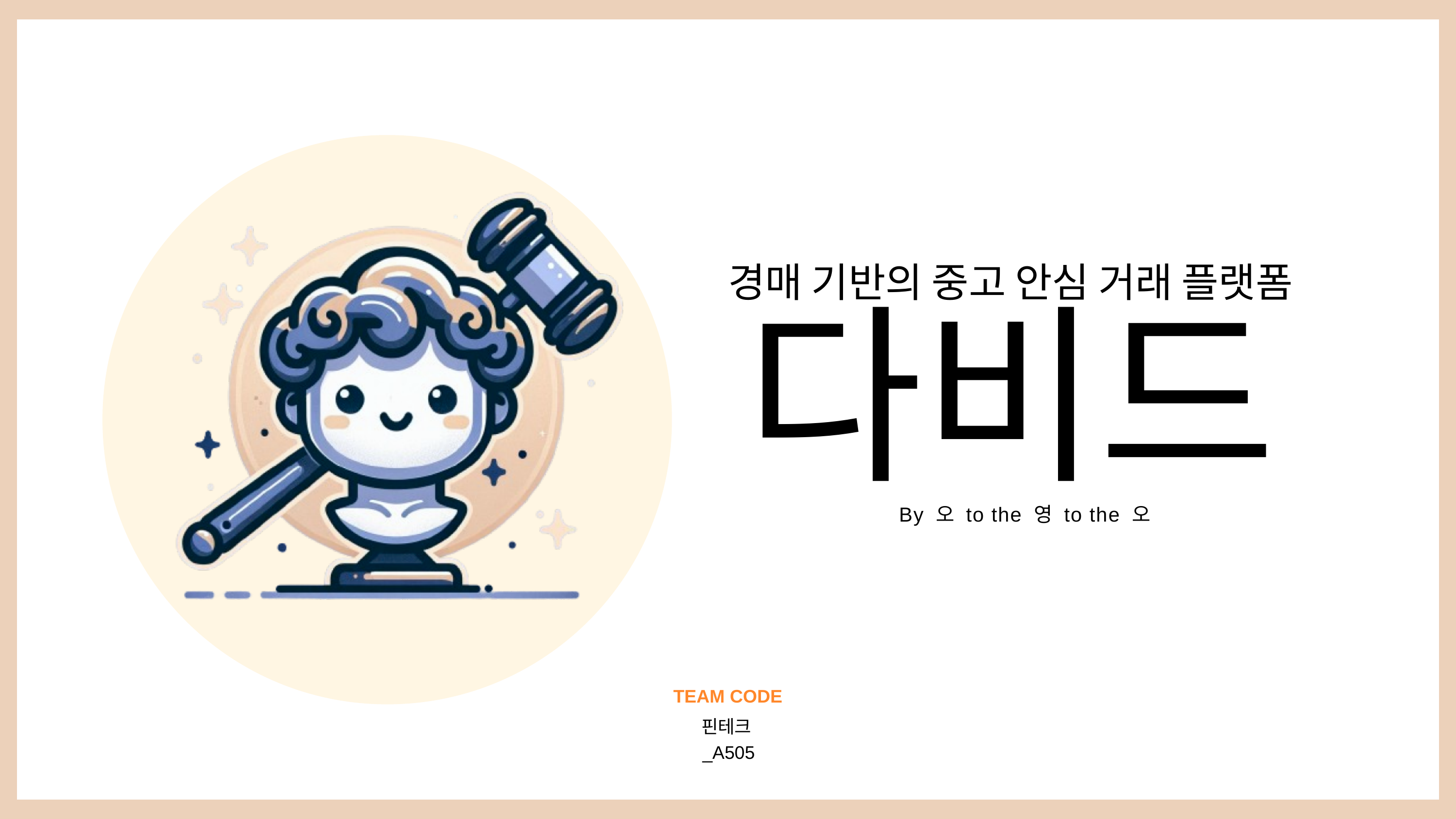

경매 기반의 중고 안심 거래 플랫폼
다비드

By 오 to the 영 to the 오
TEAM CODE
핀테크_A505